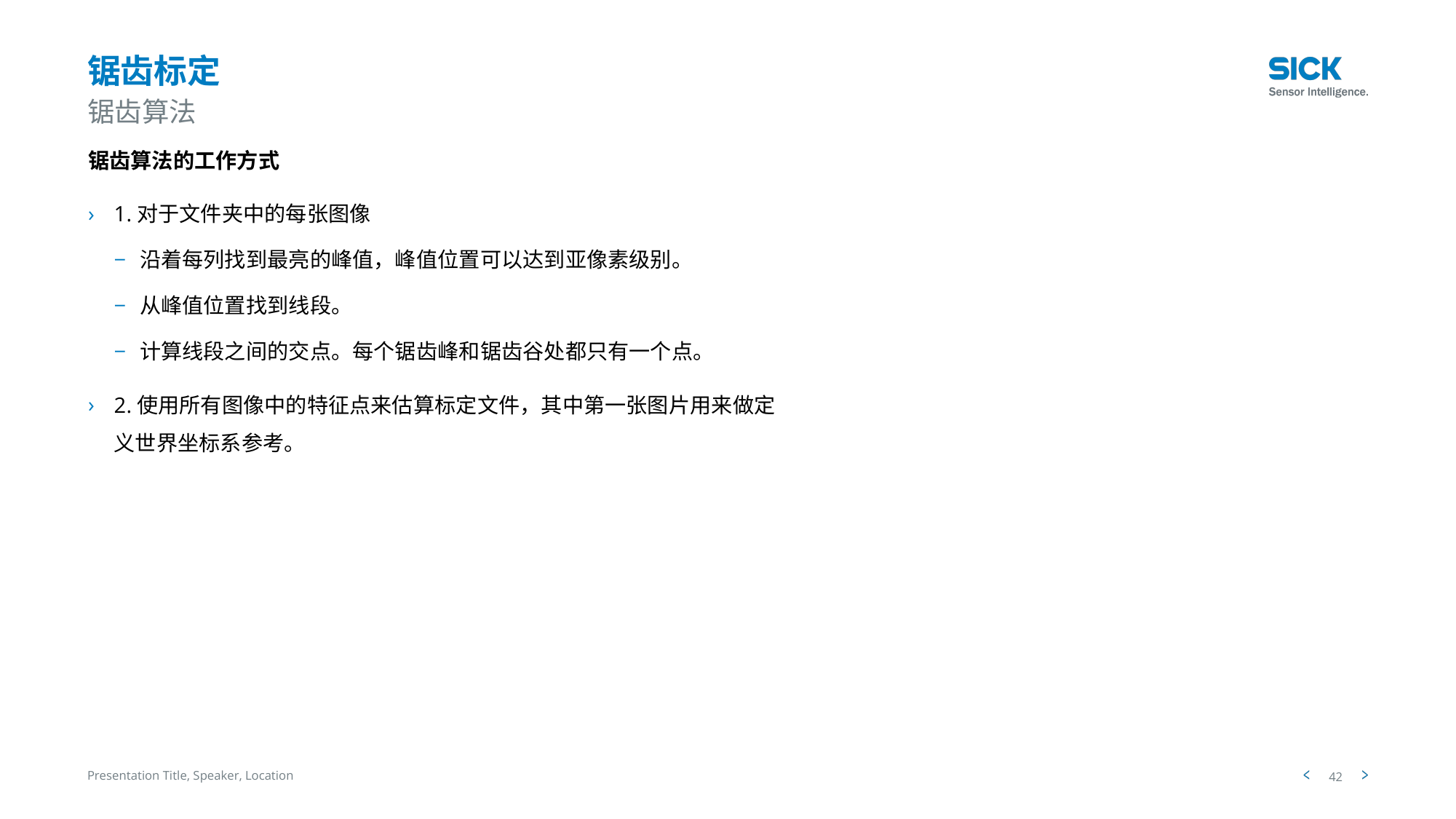

# 锯齿标定
锯齿算法
锯齿算法的工作方式
1.对于文件夹中的每张图像
沿着每列找到最亮的峰值，峰值位置可以达到亚像素级别。
从峰值位置找到线段。
计算线段之间的交点。每个锯齿峰和锯齿谷处都只有一个点。
2.使用所有图像中的特征点来估算标定文件，其中第一张图片用来做定义世界坐标系参考。

Presentation Title, Speaker, Location
42